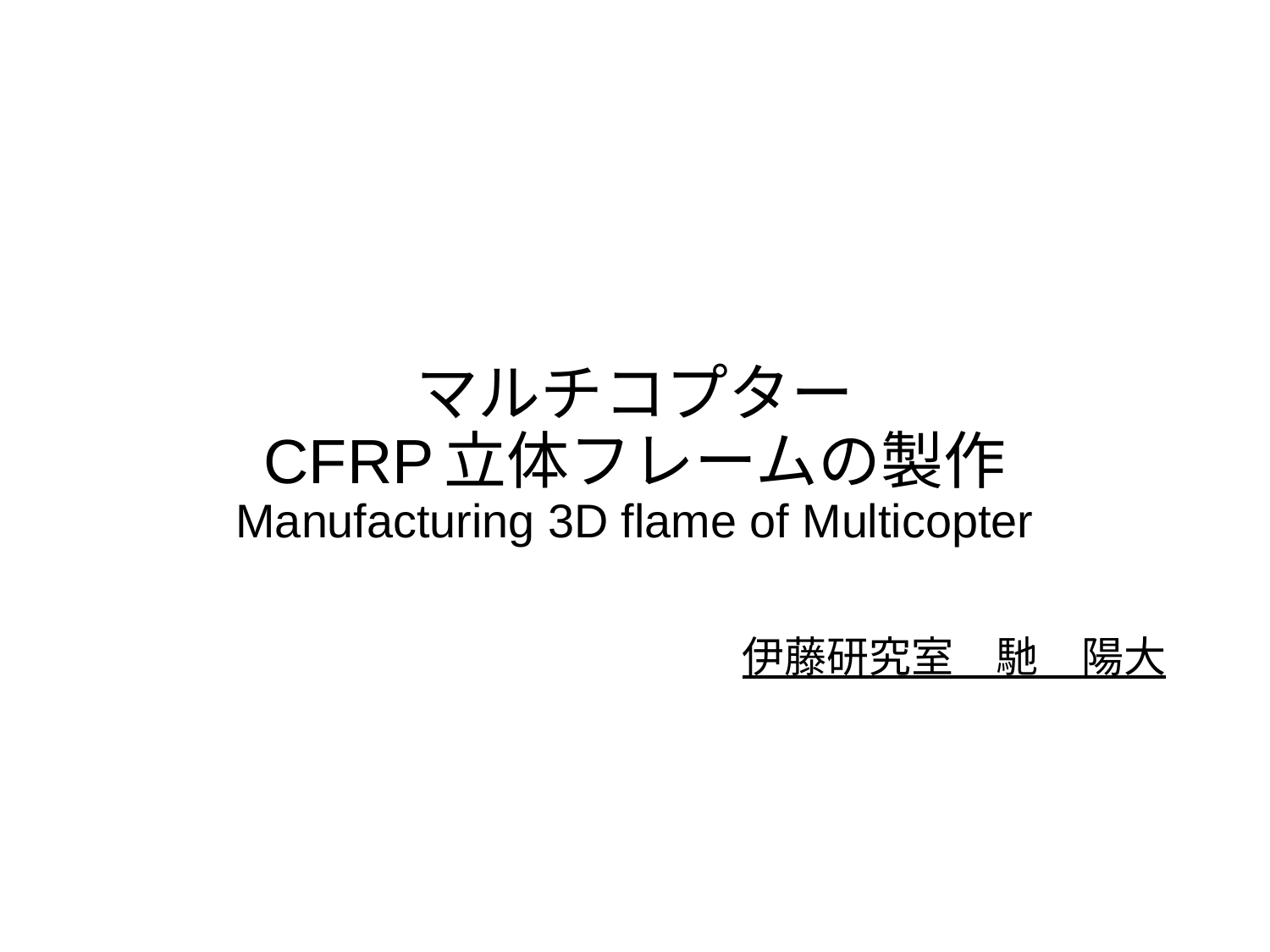

# マルチコプター CFRP立体フレームの製作 Manufacturing 3D flame of Multicopter
伊藤研究室　馳　陽大